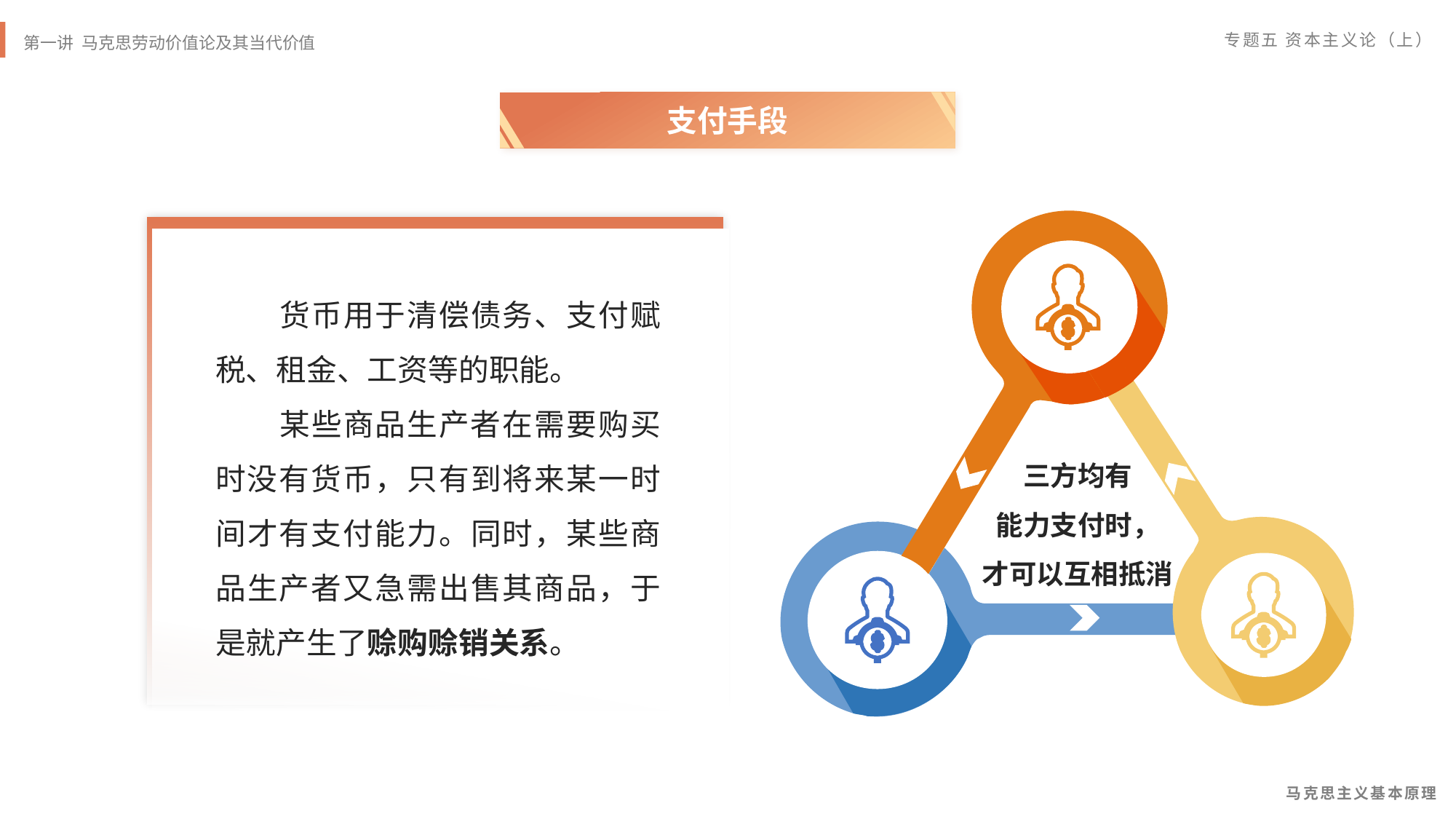

支付手段

三方均有
能力支付时，
才可以互相抵消

货币用于清偿债务、支付赋税、租金、工资等的职能。
某些商品生产者在需要购买时没有货币，只有到将来某一时间才有支付能力。同时，某些商品生产者又急需出售其商品，于是就产生了赊购赊销关系。